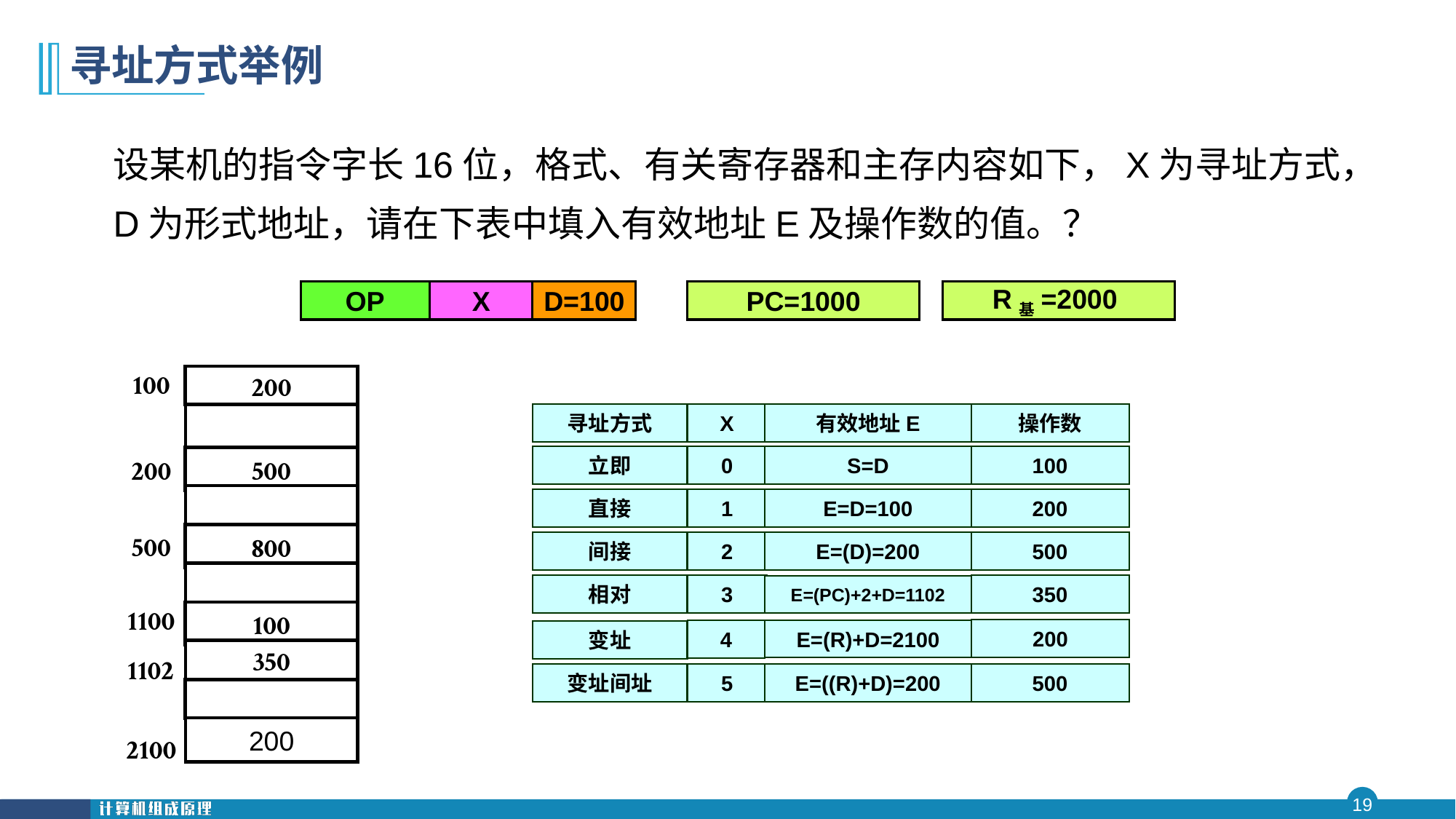

# 寻址方式举例
设某机的指令字长16位，格式、有关寄存器和主存内容如下，X为寻址方式，D为形式地址，请在下表中填入有效地址E及操作数的值。？
R基=2000
OP
X
D=100
PC=1000
100
200
寻址方式
X
有效地址E
操作数

立即
0
S=D
100
200
500

直接
1
E=D=100
200
500
800
间接
2
E=(D)=200
500

相对
3
350
E=(PC)+2+D=1102
1100
100
200
4
E=(R)+D=2100
变址
350
1102
变址间址
5
E=((R)+D)=200
500

200
2100